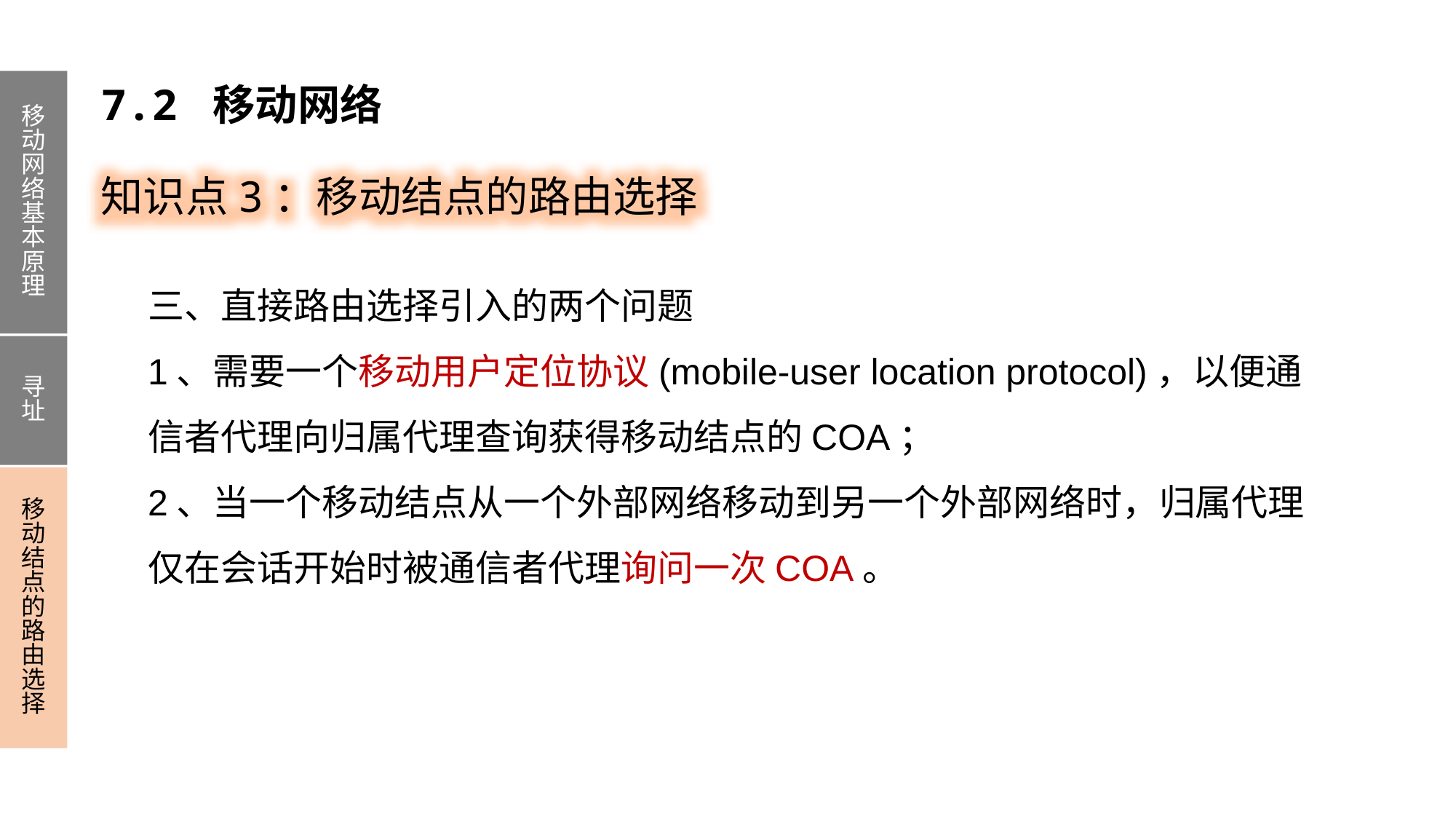

移动网络基本原理
寻址
移动结点的路由选择
7.2 移动网络
知识点3：移动结点的路由选择
三、直接路由选择引入的两个问题
1、需要一个移动用户定位协议(mobile-user location protocol)，以便通信者代理向归属代理查询获得移动结点的COA；
2、当一个移动结点从一个外部网络移动到另一个外部网络时，归属代理仅在会话开始时被通信者代理询问一次COA。